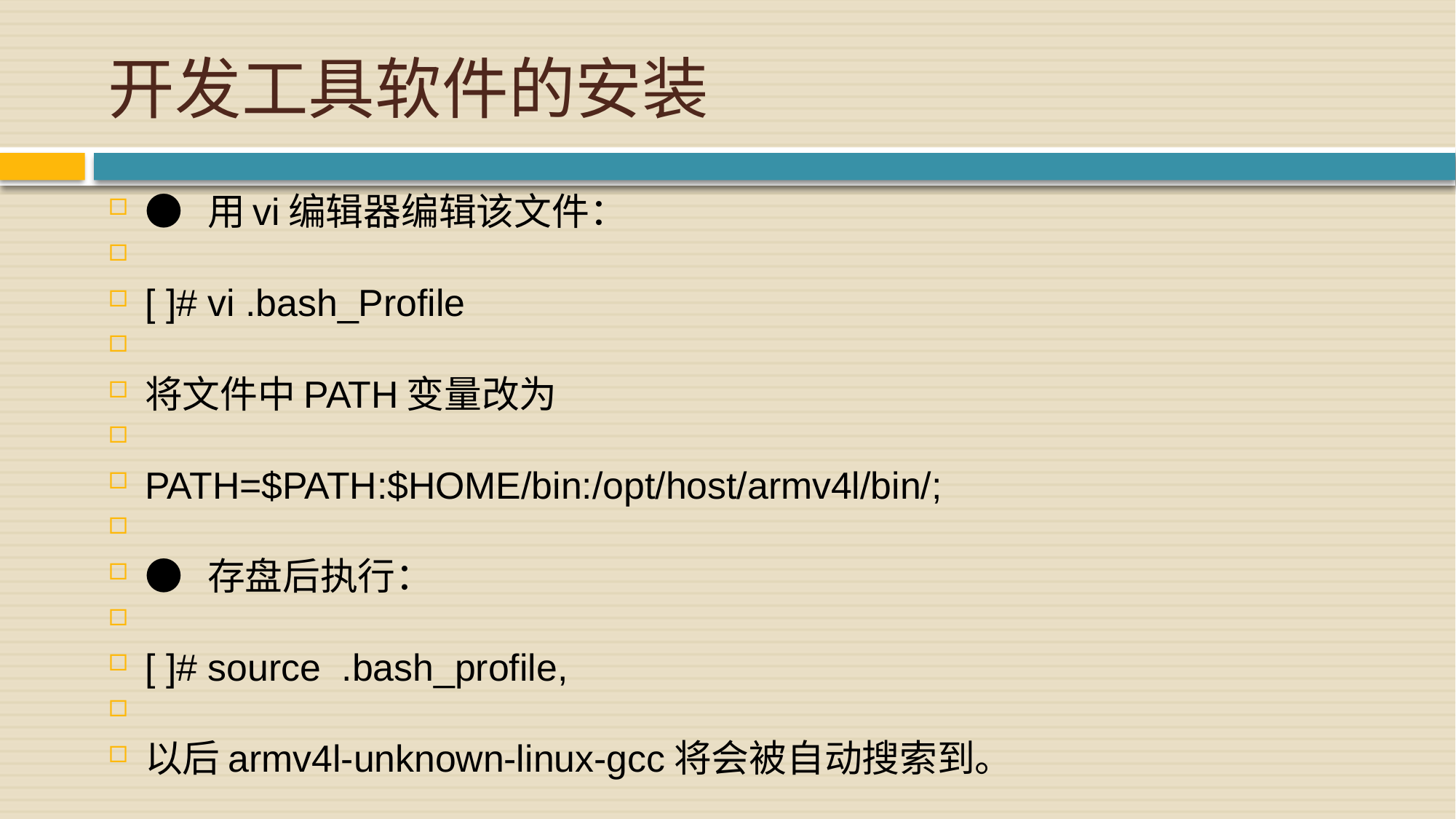

# 开发工具软件的安装
●  用vi编辑器编辑该文件：

[ ]# vi .bash_Profile

将文件中PATH变量改为

PATH=$PATH:$HOME/bin:/opt/host/armv4l/bin/;

●  存盘后执行：

[ ]# source  .bash_profile,

以后armv4l-unknown-linux-gcc将会被自动搜索到。